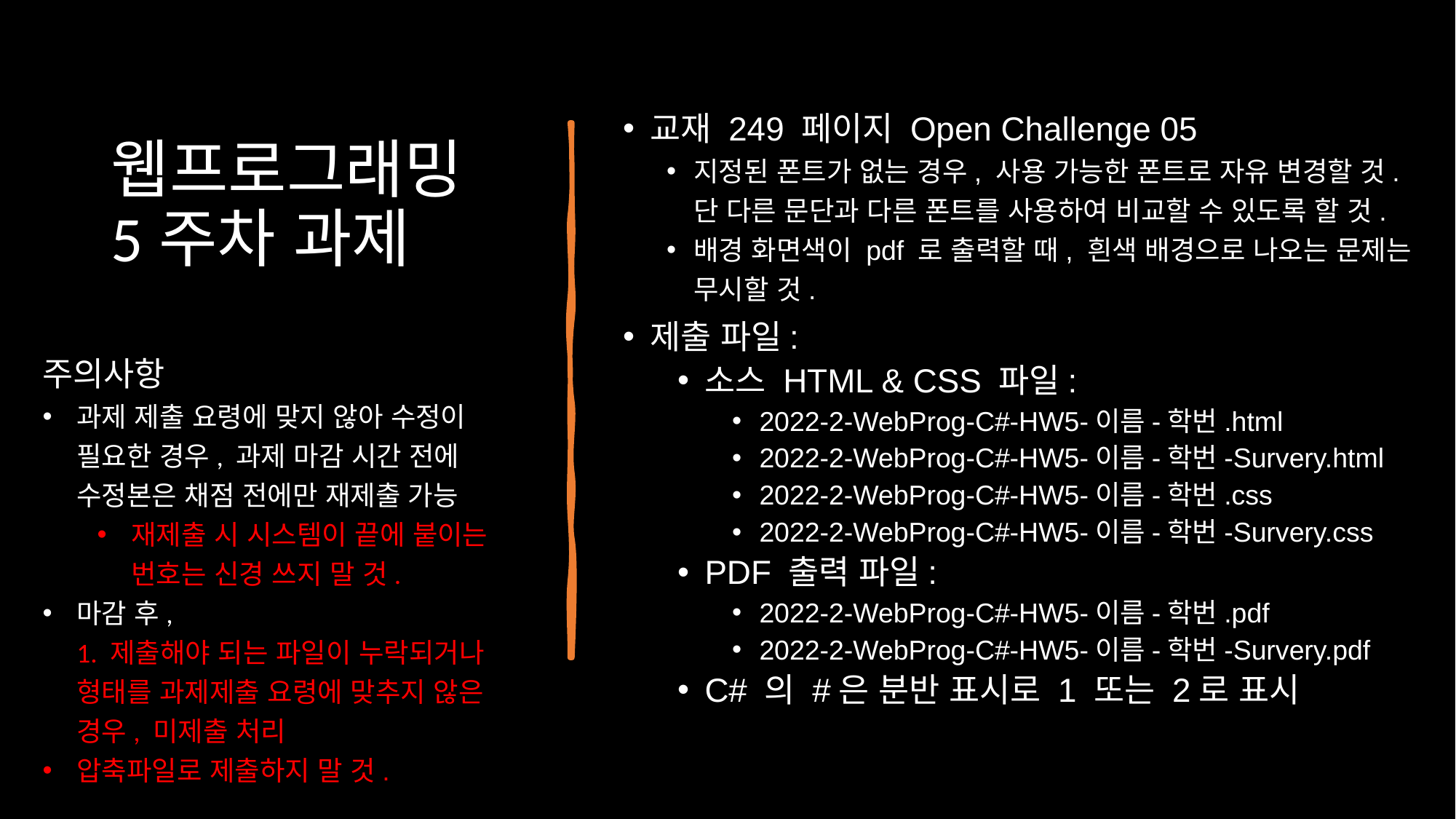

교재 249 페이지 Open Challenge 05
지정된 폰트가 없는 경우, 사용 가능한 폰트로 자유 변경할 것. 단 다른 문단과 다른 폰트를 사용하여 비교할 수 있도록 할 것.
배경 화면색이 pdf 로 출력할 때, 흰색 배경으로 나오는 문제는 무시할 것.
제출 파일:
소스 HTML & CSS 파일:
2022-2-WebProg-C#-HW5-이름-학번.html
2022-2-WebProg-C#-HW5-이름-학번-Survery.html
2022-2-WebProg-C#-HW5-이름-학번.css
2022-2-WebProg-C#-HW5-이름-학번-Survery.css
PDF 출력 파일:
2022-2-WebProg-C#-HW5-이름-학번.pdf
2022-2-WebProg-C#-HW5-이름-학번-Survery.pdf
C# 의 #은 분반 표시로 1 또는 2로 표시
# 웹프로그래밍 5주차 과제
주의사항
과제 제출 요령에 맞지 않아 수정이 필요한 경우, 과제 마감 시간 전에 수정본은 채점 전에만 재제출 가능
재제출 시 시스템이 끝에 붙이는 번호는 신경 쓰지 말 것.
마감 후, 
1. 제출해야 되는 파일이 누락되거나 형태를 과제제출 요령에 맞추지 않은 경우, 미제출 처리
압축파일로 제출하지 말 것.